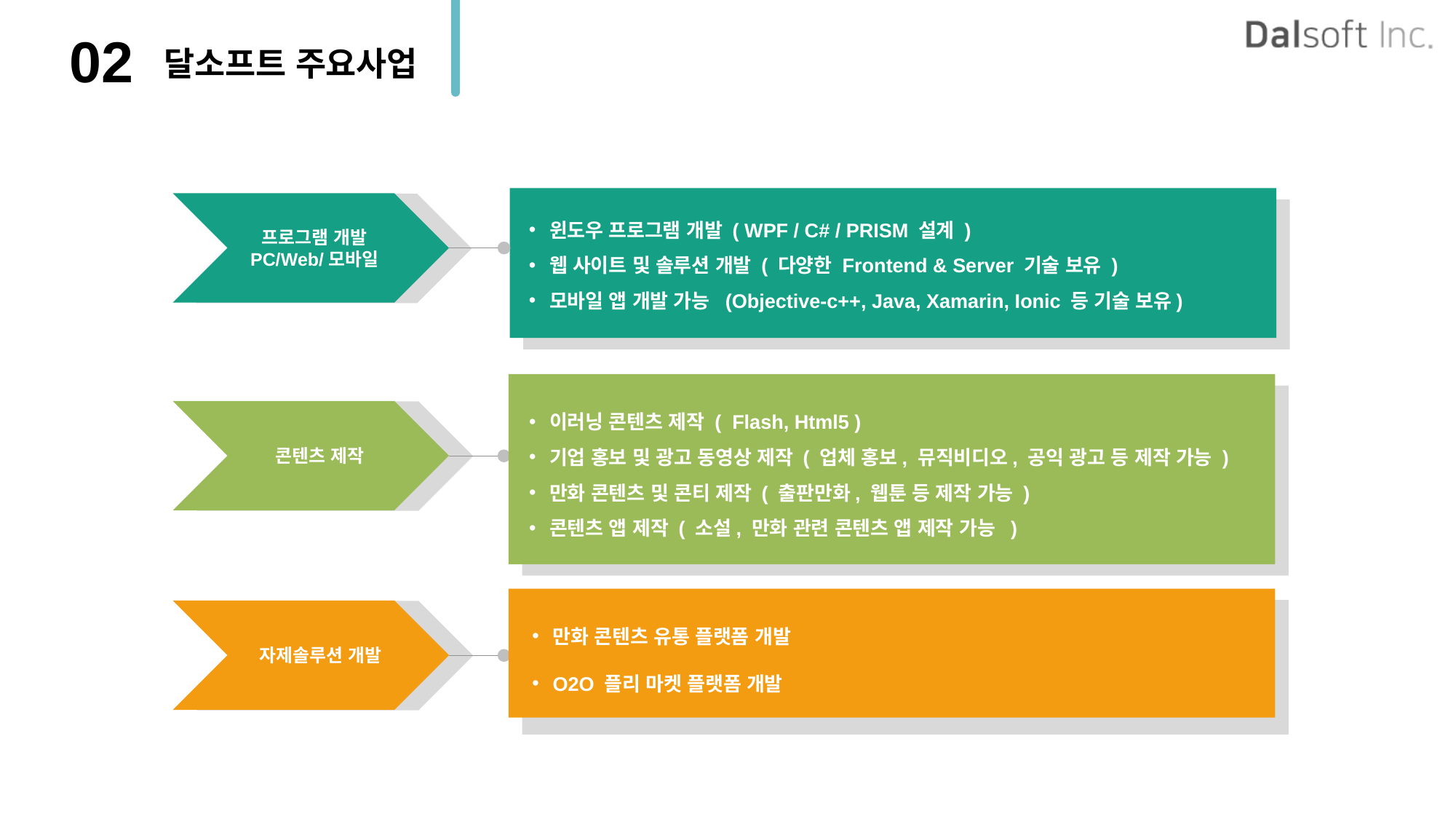

02
달소프트 주요사업

윈도우 프로그램 개발 ( WPF / C# / PRISM 설계 )
웹 사이트 및 솔루션 개발 ( 다양한 Frontend & Server 기술 보유 )
모바일 앱 개발 가능  (Objective-c++, Java, Xamarin, Ionic 등 기술 보유)

프로그램 개발
PC/Web/모바일

이러닝 콘텐츠 제작 (  Flash, Html5 )
기업 홍보 및 광고 동영상 제작 ( 업체 홍보, 뮤직비디오, 공익 광고 등 제작 가능 )
만화 콘텐츠 및 콘티 제작 ( 출판만화, 웹툰 등 제작 가능 )
콘텐츠 앱 제작 ( 소설, 만화 관련 콘텐츠 앱 제작 가능  )

콘텐츠 제작

만화 콘텐츠 유통 플랫폼 개발
O2O 플리 마켓 플랫폼 개발

자제솔루션 개발